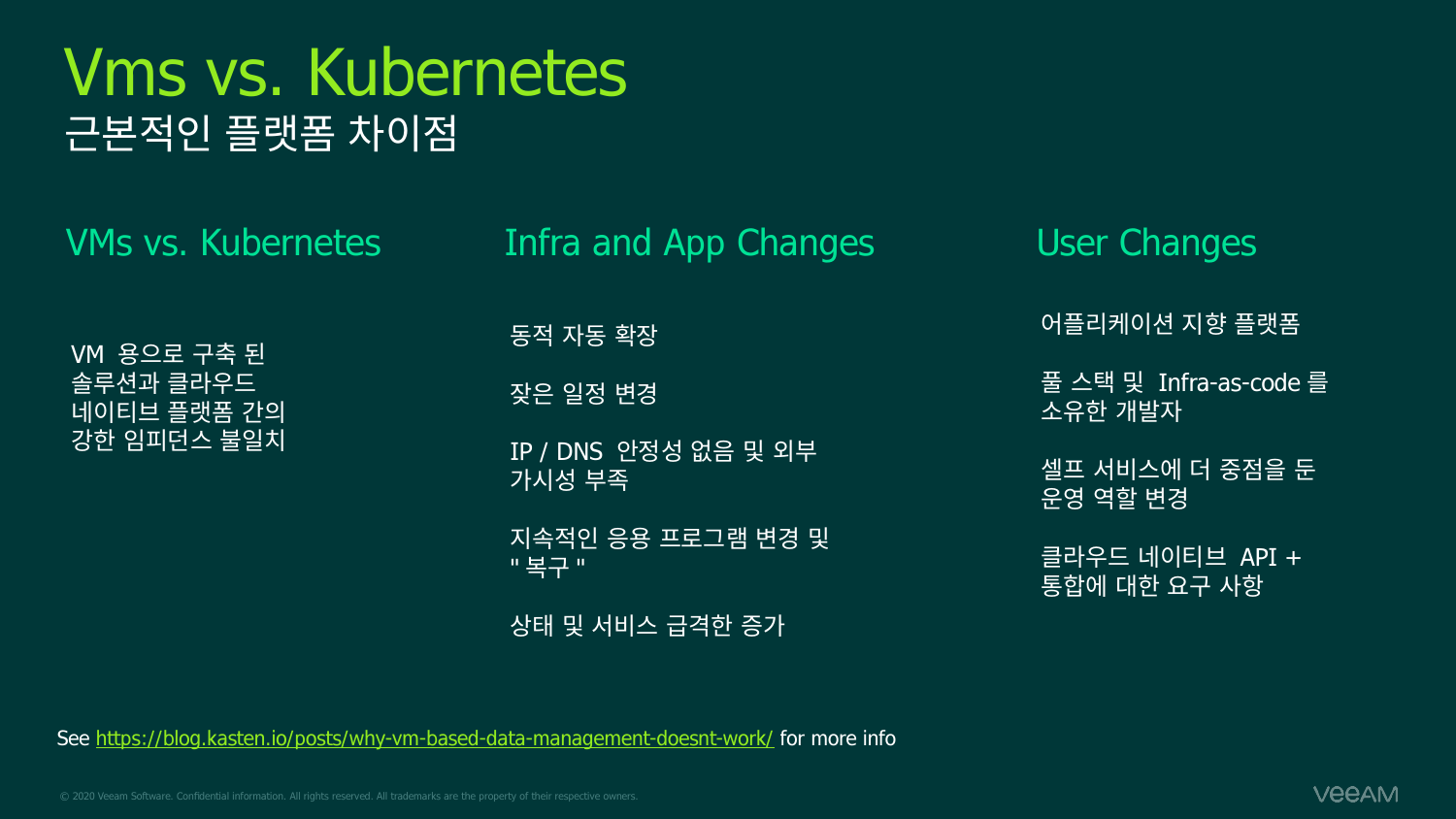

# Vms vs. Kubernetes 근본적인 플랫폼 차이점
VMs vs. Kubernetes
VM 용으로 구축 된 솔루션과 클라우드 네이티브 플랫폼 간의 강한 임피던스 불일치
Infra and App Changes
User Changes
어플리케이션 지향 플랫폼

풀 스택 및 Infra-as-code를 소유한 개발자

셀프 서비스에 더 중점을 둔 운영 역할 변경

클라우드 네이티브 API + 통합에 대한 요구 사항
동적 자동 확장

잦은 일정 변경

IP / DNS 안정성 없음 및 외부 가시성 부족

지속적인 응용 프로그램 변경 및 "복구"

상태 및 서비스 급격한 증가
See https://blog.kasten.io/posts/why-vm-based-data-management-doesnt-work/ for more info